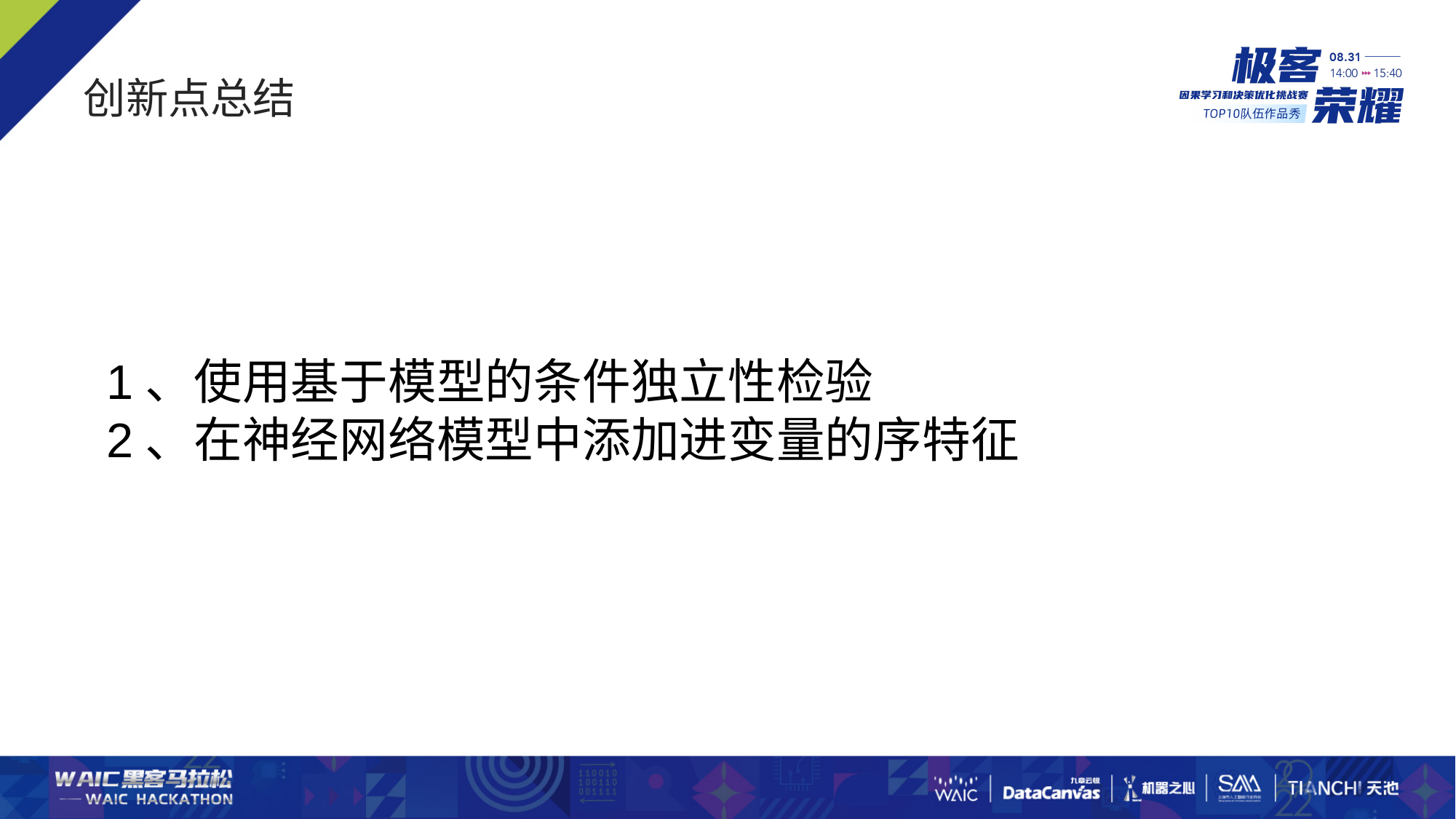

创新点总结
1、使用基于模型的条件独立性检验
2、在神经网络模型中添加进变量的序特征